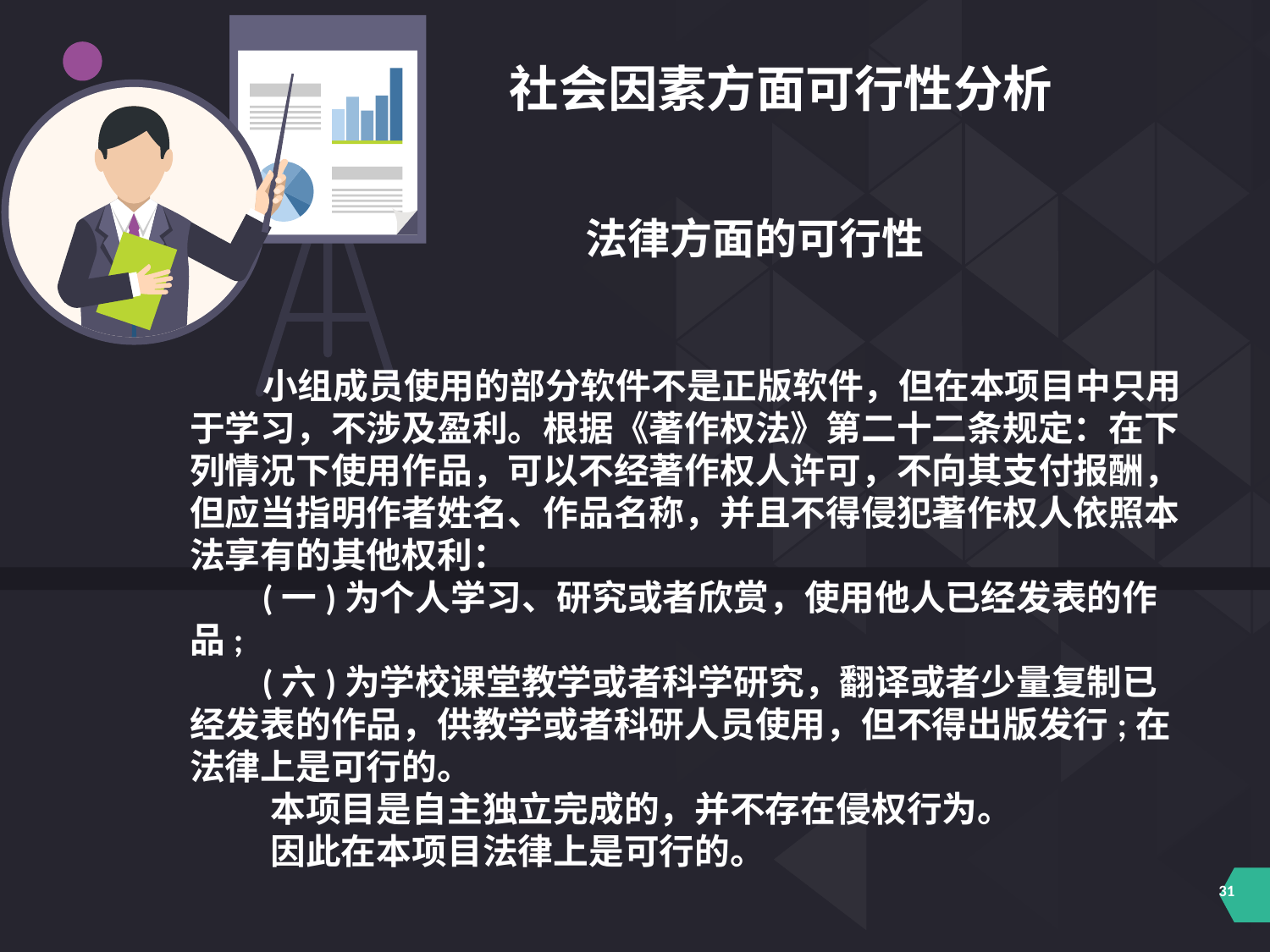

社会因素方面可行性分析

法律方面的可行性
        小组成员使用的部分软件不是正版软件，但在本项目中只用于学习，不涉及盈利。根据《著作权法》第二十二条规定：在下列情况下使用作品，可以不经著作权人许可，不向其支付报酬，但应当指明作者姓名、作品名称，并且不得侵犯著作权人依照本法享有的其他权利：
         (一)为个人学习、研究或者欣赏，使用他人已经发表的作品;
         (六)为学校课堂教学或者科学研究，翻译或者少量复制已经发表的作品，供教学或者科研人员使用，但不得出版发行;在法律上是可行的。
         本项目是自主独立完成的，并不存在侵权行为。
         因此在本项目法律上是可行的。